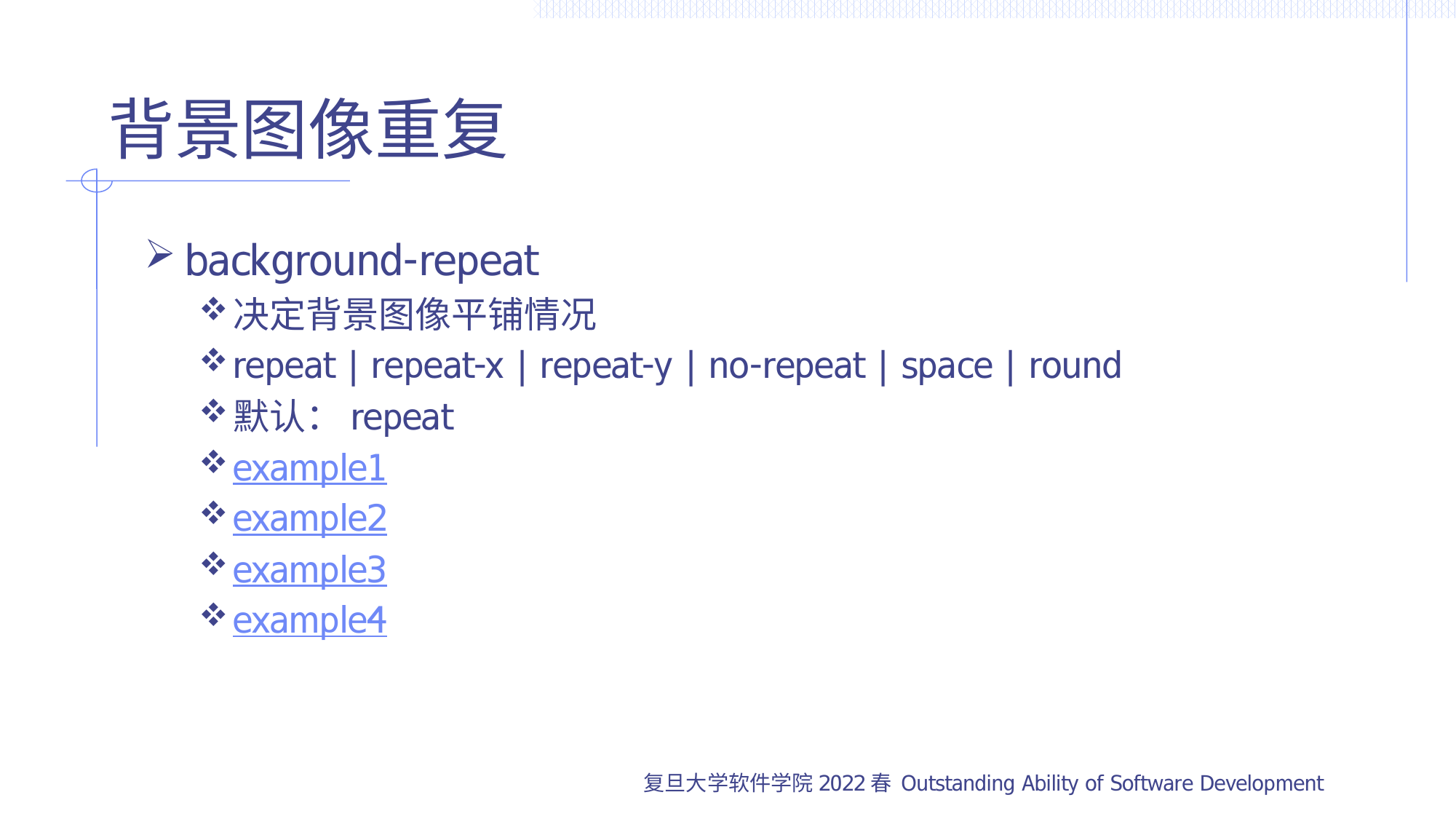

# 背景图像重复
background-repeat
决定背景图像平铺情况
repeat | repeat-x | repeat-y | no-repeat | space | round
默认：repeat
example1
example2
example3
example4